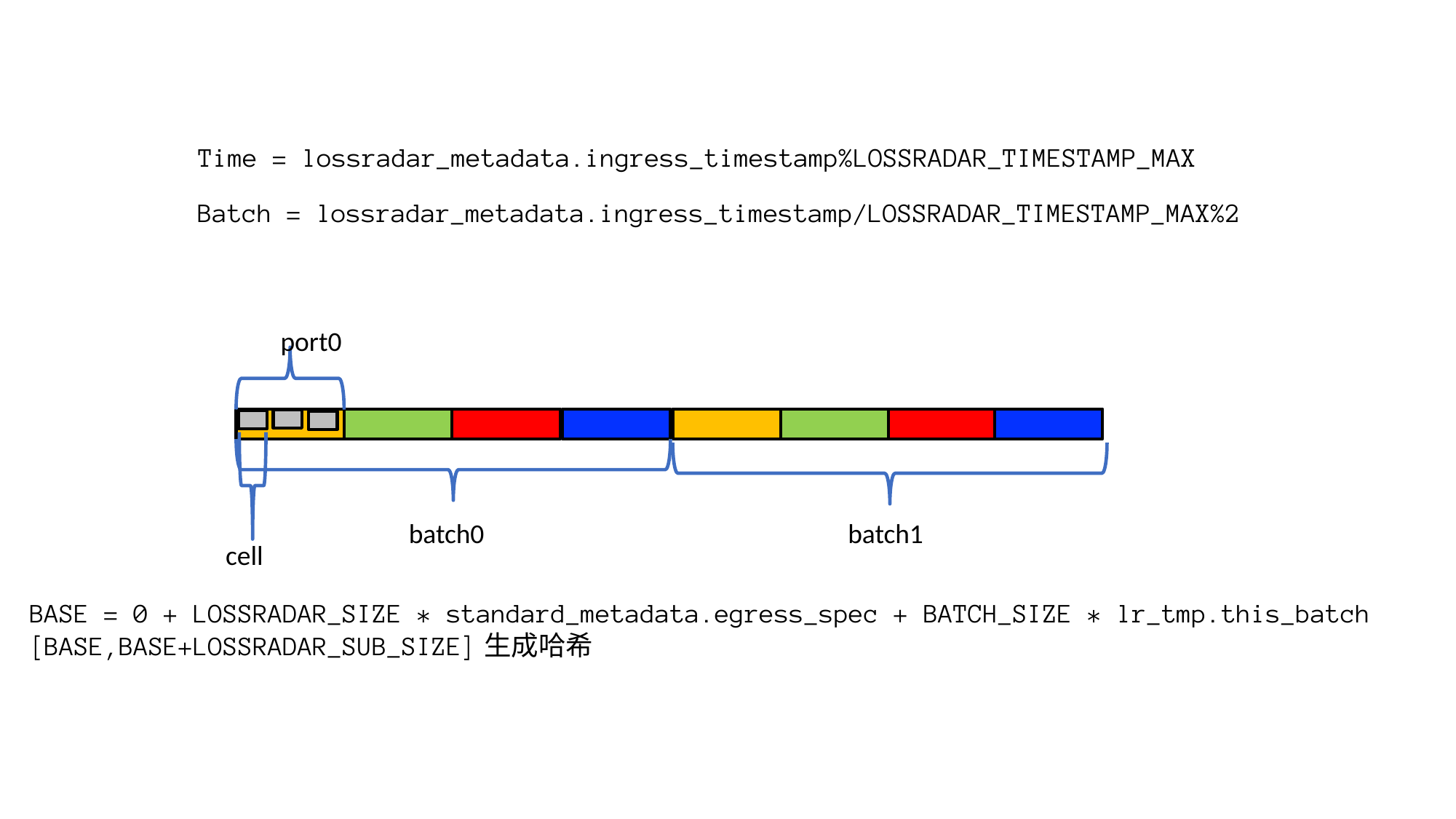

Time = lossradar_metadata.ingress_timestamp%LOSSRADAR_TIMESTAMP_MAX
Batch = lossradar_metadata.ingress_timestamp/LOSSRADAR_TIMESTAMP_MAX%2

port0

batch0
batch1
cell
BASE = 0 + LOSSRADAR_SIZE * standard_metadata.egress_spec + BATCH_SIZE * lr_tmp.this_batch
[BASE,BASE+LOSSRADAR_SUB_SIZE]生成哈希